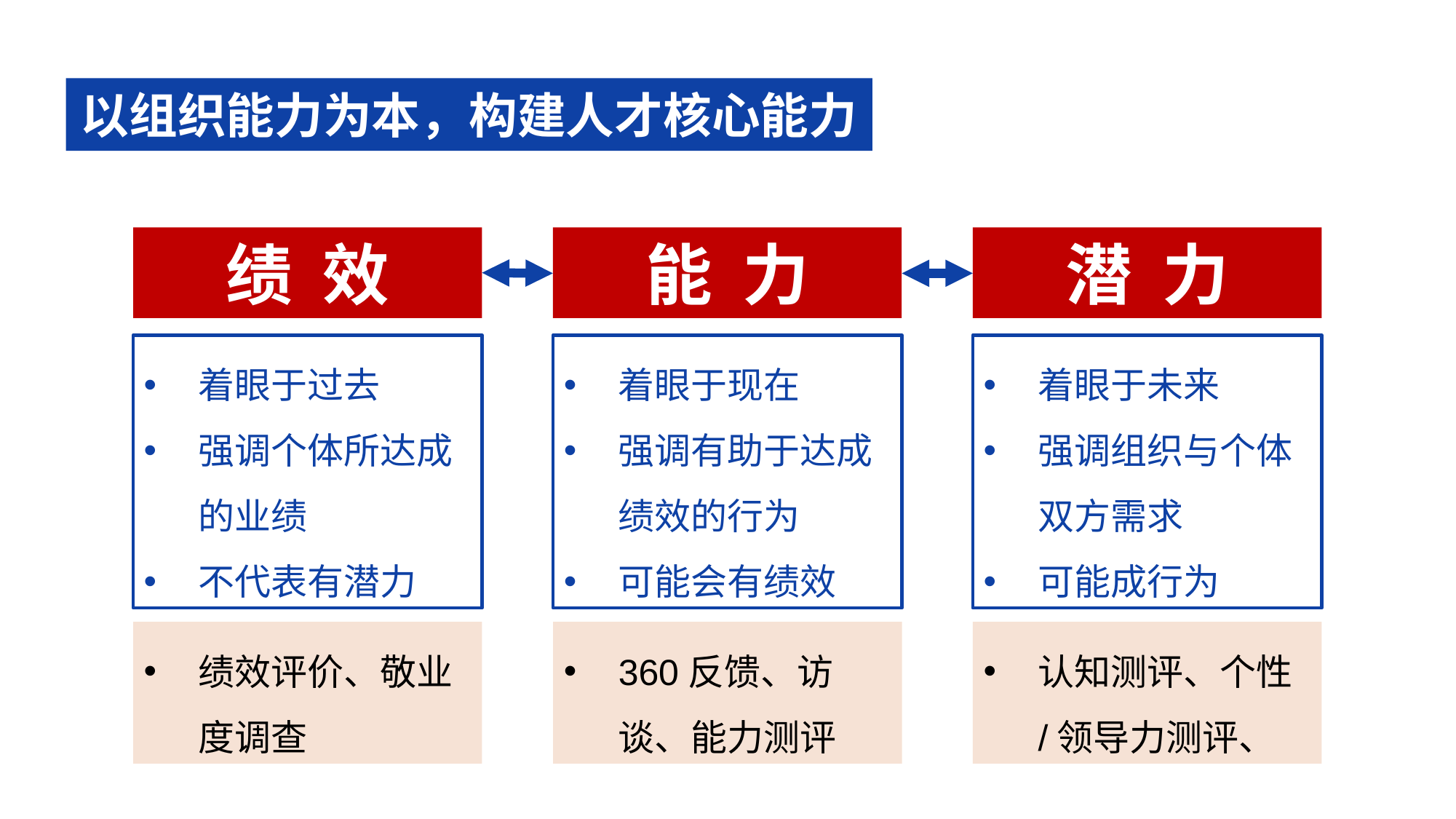

以组织能力为本，构建人才核心能力
绩  效
能  力
潜  力
着眼于过去
强调个体所达成的业绩
不代表有潜力
着眼于现在
强调有助于达成绩效的行为
可能会有绩效
着眼于未来
强调组织与个体双方需求
可能成行为
绩效评价、敬业度调查
360反馈、访谈、能力测评
认知测评、个性/领导力测评、